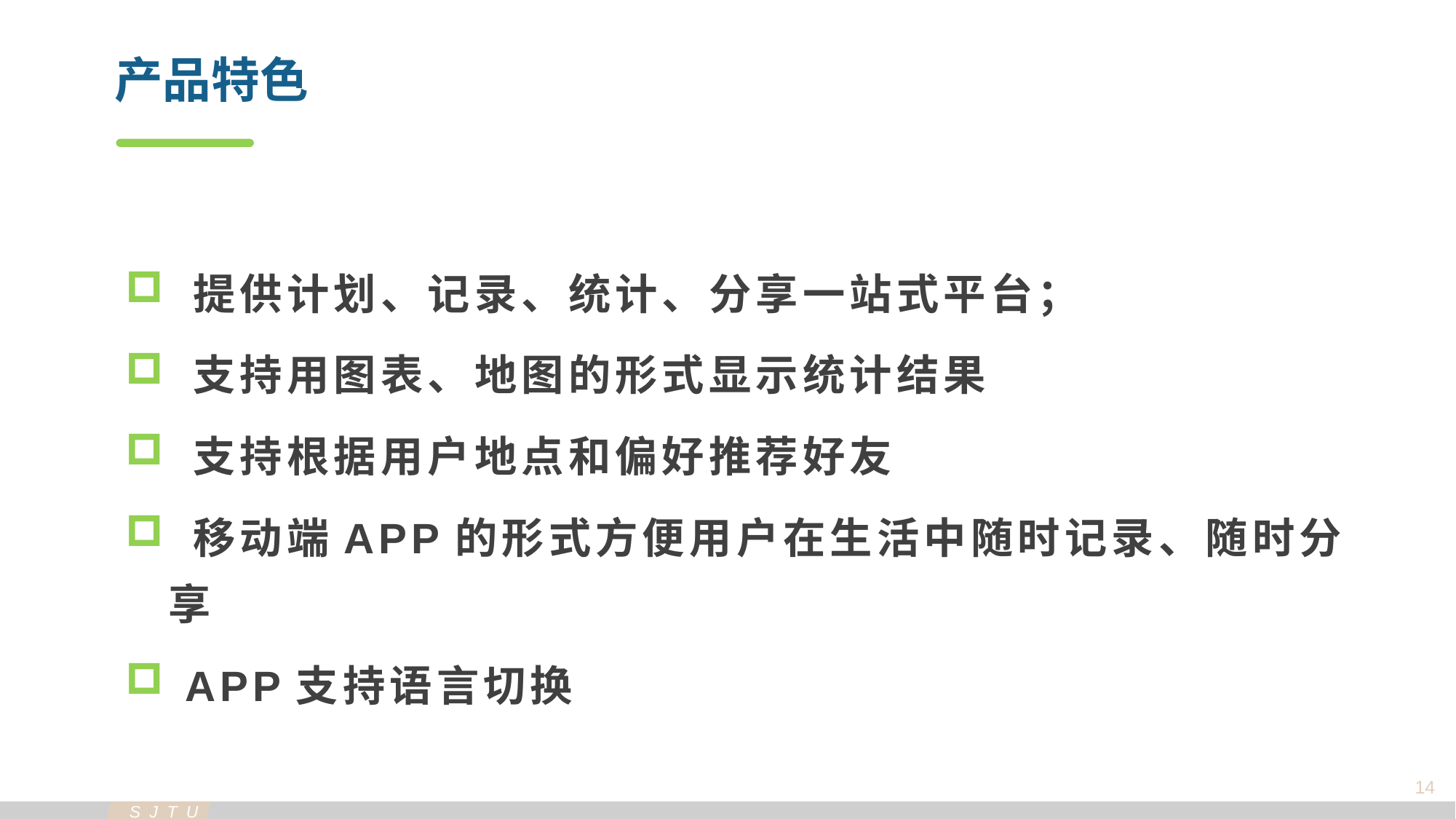

产品特色
 提供计划、记录、统计、分享一站式平台；
 支持用图表、地图的形式显示统计结果
 支持根据用户地点和偏好推荐好友
 移动端APP的形式方便用户在生活中随时记录、随时分享
 APP支持语言切换
14